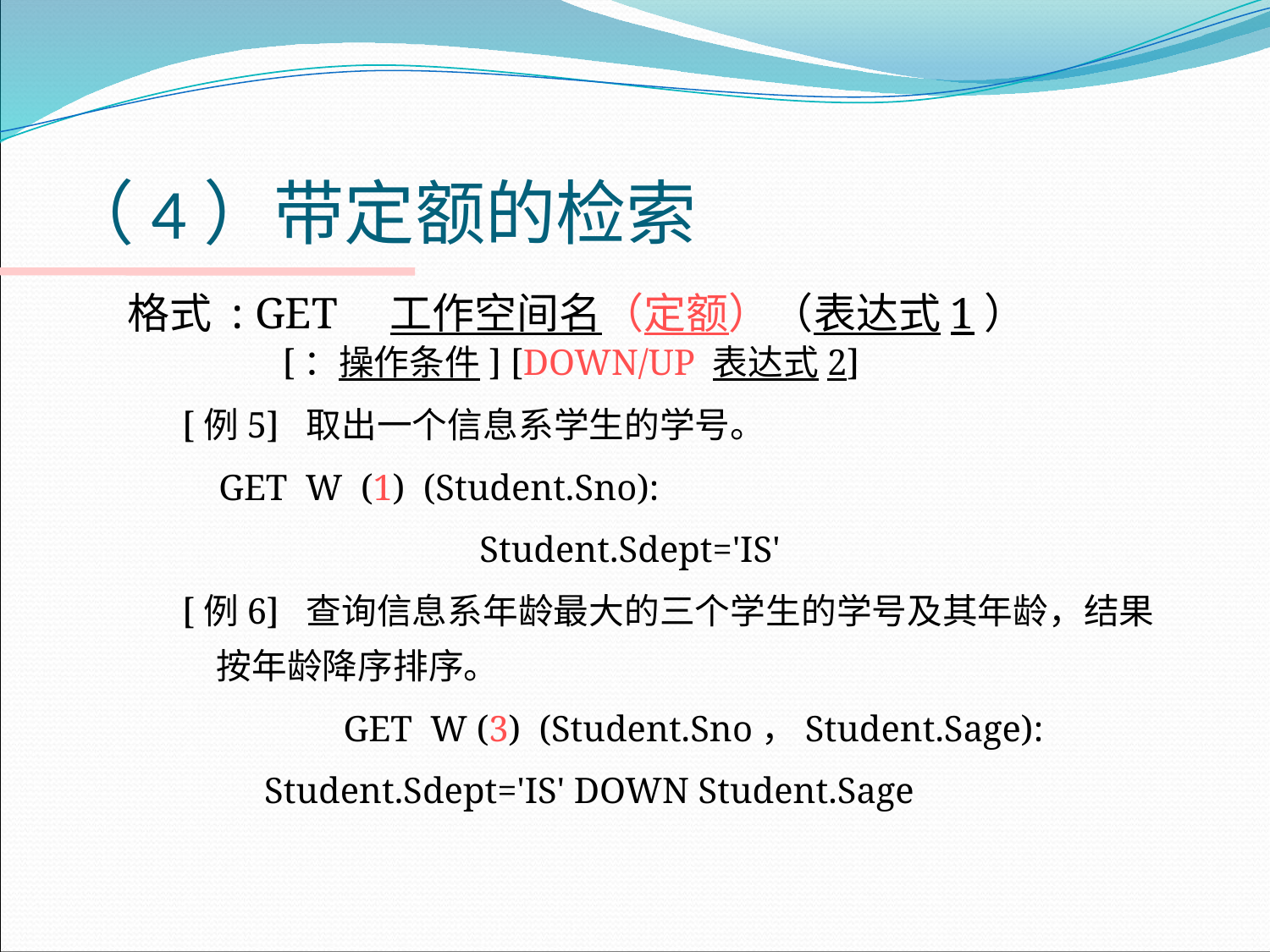

# （4）带定额的检索
格式 : GET　工作空间名（定额）（表达式1）
           [：操作条件] [DOWN/UP 表达式2]
[例5]  取出一个信息系学生的学号。
    GET  W  (1)  (Student.Sno):
			 Student.Sdept='IS'
[例6]  查询信息系年龄最大的三个学生的学号及其年龄，结果按年龄降序排序。
		GET  W (3)  (Student.Sno，Student.Sage):
         Student.Sdept='IS' DOWN Student.Sage

207